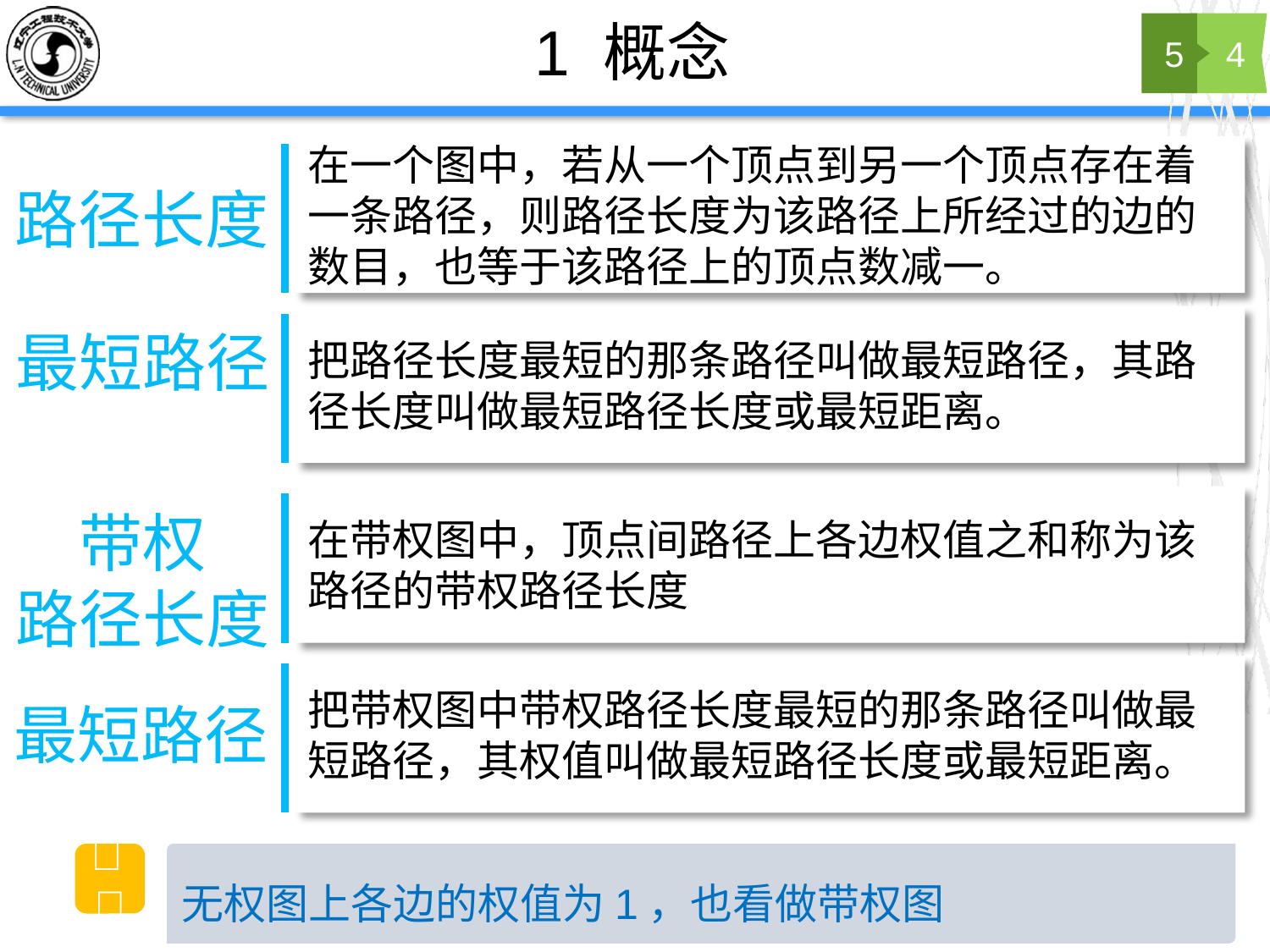

# 1 概念
5
4
在一个图中，若从一个顶点到另一个顶点存在着一条路径，则路径长度为该路径上所经过的边的数目，也等于该路径上的顶点数减一。
路径长度
把路径长度最短的那条路径叫做最短路径，其路径长度叫做最短路径长度或最短距离。
最短路径
在带权图中，顶点间路径上各边权值之和称为该路径的带权路径长度
带权
路径长度
把带权图中带权路径长度最短的那条路径叫做最短路径，其权值叫做最短路径长度或最短距离。
最短路径
💭
无权图上各边的权值为1，也看做带权图